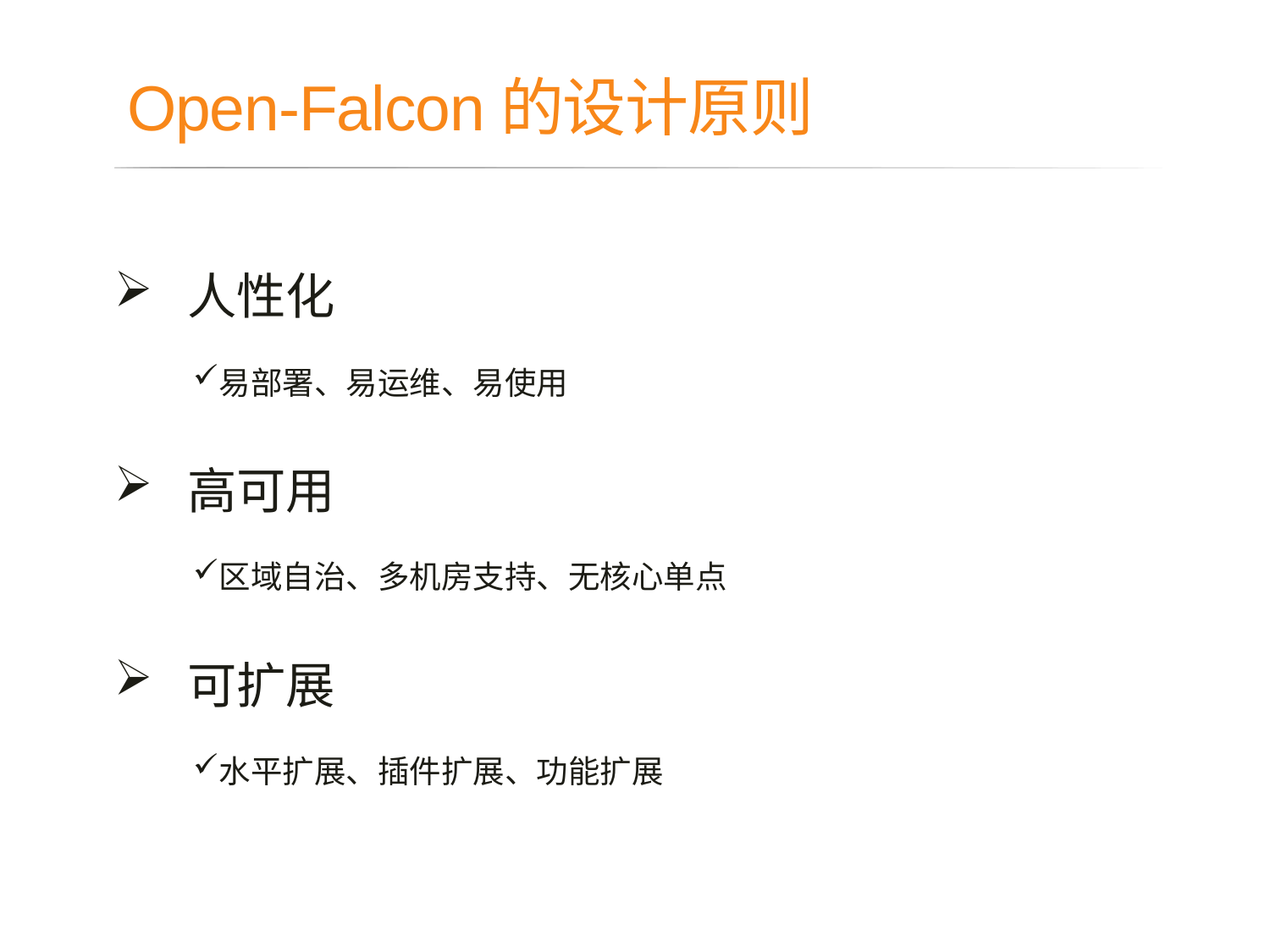

# Open-Falcon的设计原则
  人性化
易部署、易运维、易使用
  高可用
区域自治、多机房支持、无核心单点
  可扩展
水平扩展、插件扩展、功能扩展